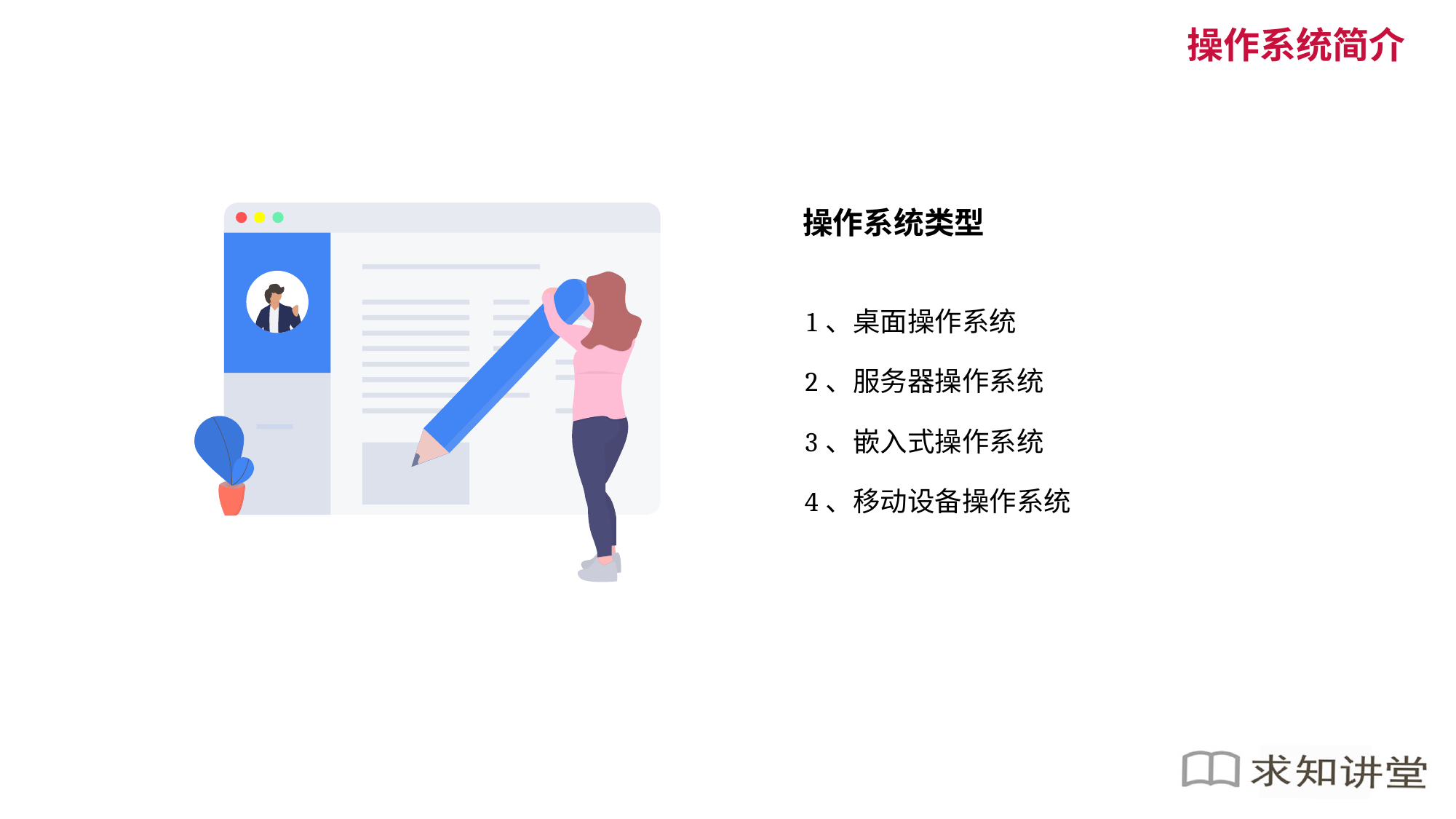

操作系统简介

操作系统类型
1、桌面操作系统
2、服务器操作系统
3、嵌入式操作系统
4、移动设备操作系统